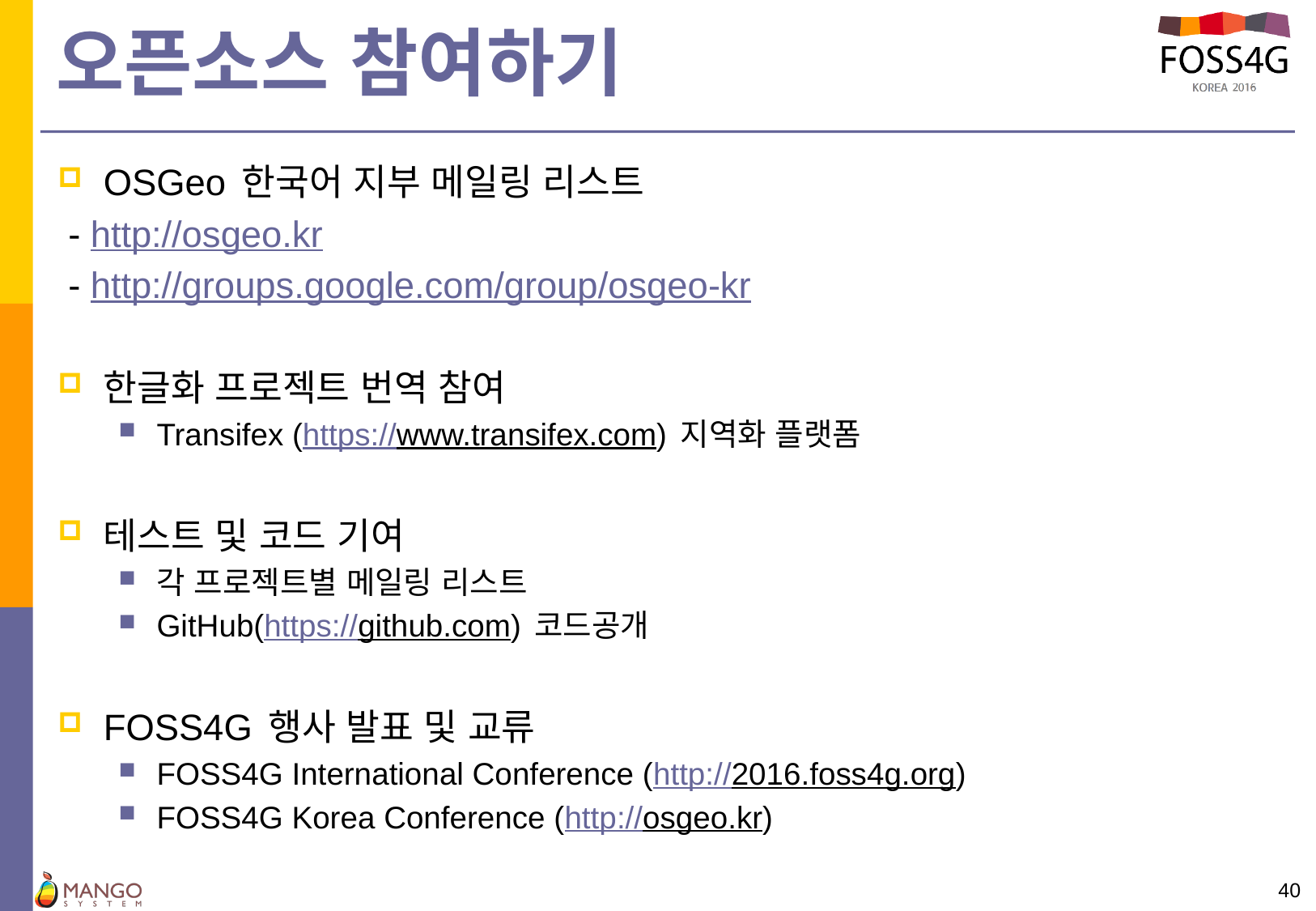

# 오픈소스 참여하기
OSGeo 한국어 지부 메일링 리스트
 - http://osgeo.kr
 - http://groups.google.com/group/osgeo-kr

한글화 프로젝트 번역 참여
Transifex (https://www.transifex.com) 지역화 플랫폼

테스트 및 코드 기여
각 프로젝트별 메일링 리스트
GitHub(https://github.com) 코드공개

FOSS4G 행사 발표 및 교류
FOSS4G International Conference (http://2016.foss4g.org)
FOSS4G Korea Conference (http://osgeo.kr)
40